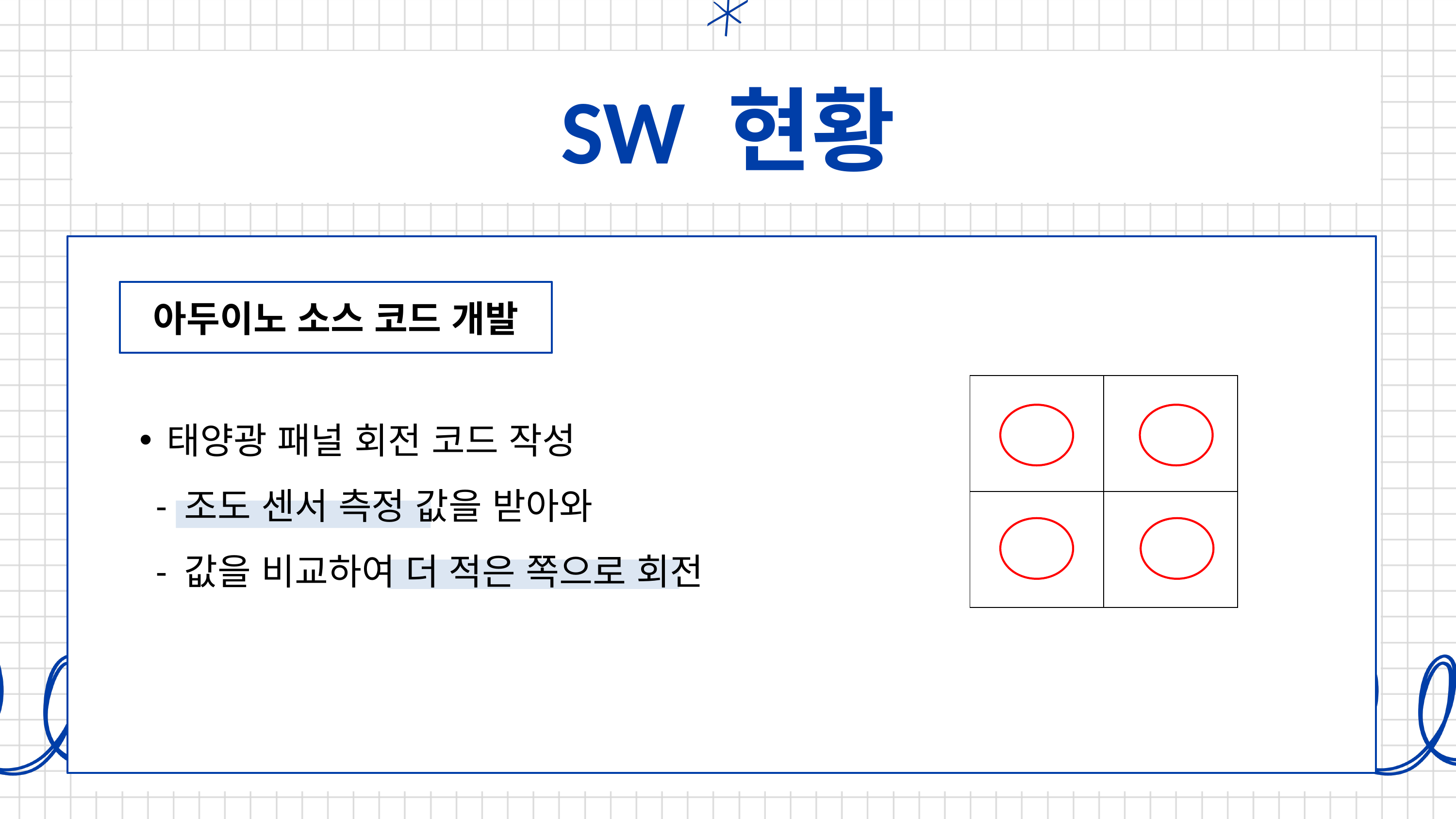

SW 현황

아두이노 소스 코드 개발
|  |  |
| --- | --- |
|  |  |
태양광 패널 회전 코드 작성
  - 조도 센서 측정 값을 받아와
  - 값을 비교하여 더 적은 쪽으로 회전